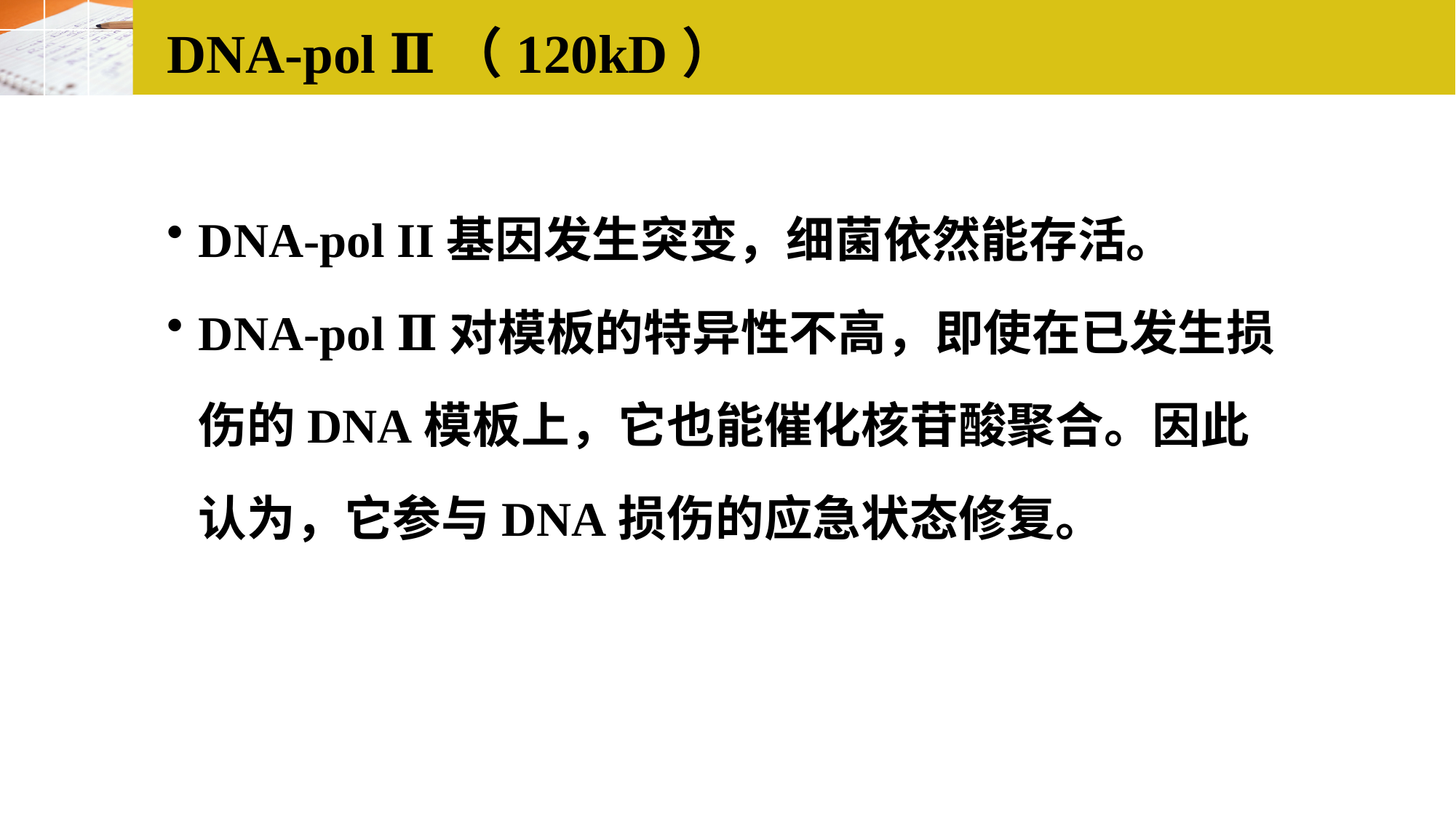

DNA-pol Ⅱ（120kD）
DNA-pol II基因发生突变，细菌依然能存活。
DNA-pol Ⅱ对模板的特异性不高，即使在已发生损伤的DNA模板上，它也能催化核苷酸聚合。因此认为，它参与DNA损伤的应急状态修复。